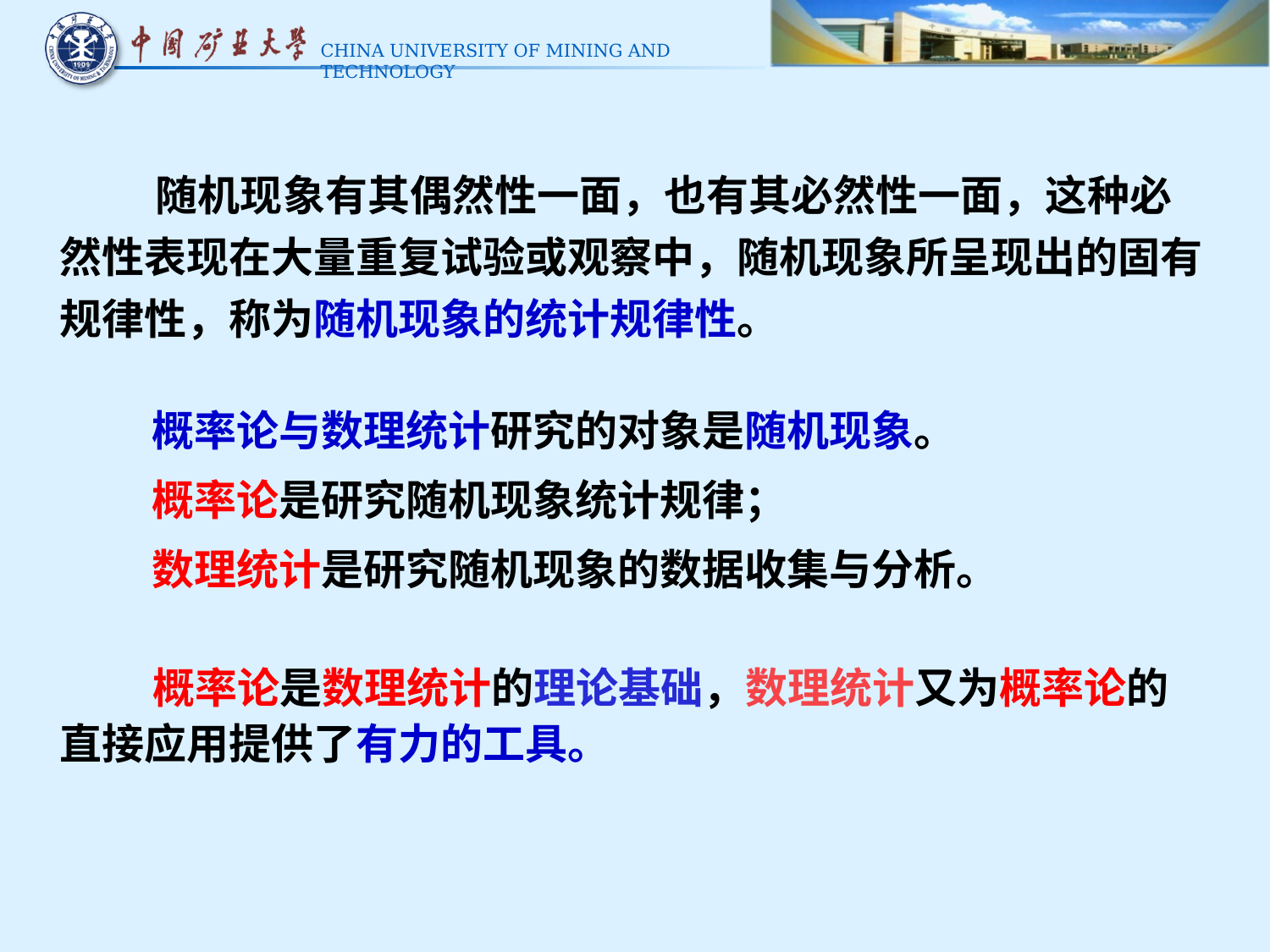

随机现象有其偶然性一面，也有其必然性一面，这种必然性表现在大量重复试验或观察中，随机现象所呈现出的固有规律性，称为随机现象的统计规律性。
概率论与数理统计研究的对象是随机现象。
概率论是研究随机现象统计规律；
数理统计是研究随机现象的数据收集与分析。
  概率论是数理统计的理论基础，数理统计又为概率论的直接应用提供了有力的工具。